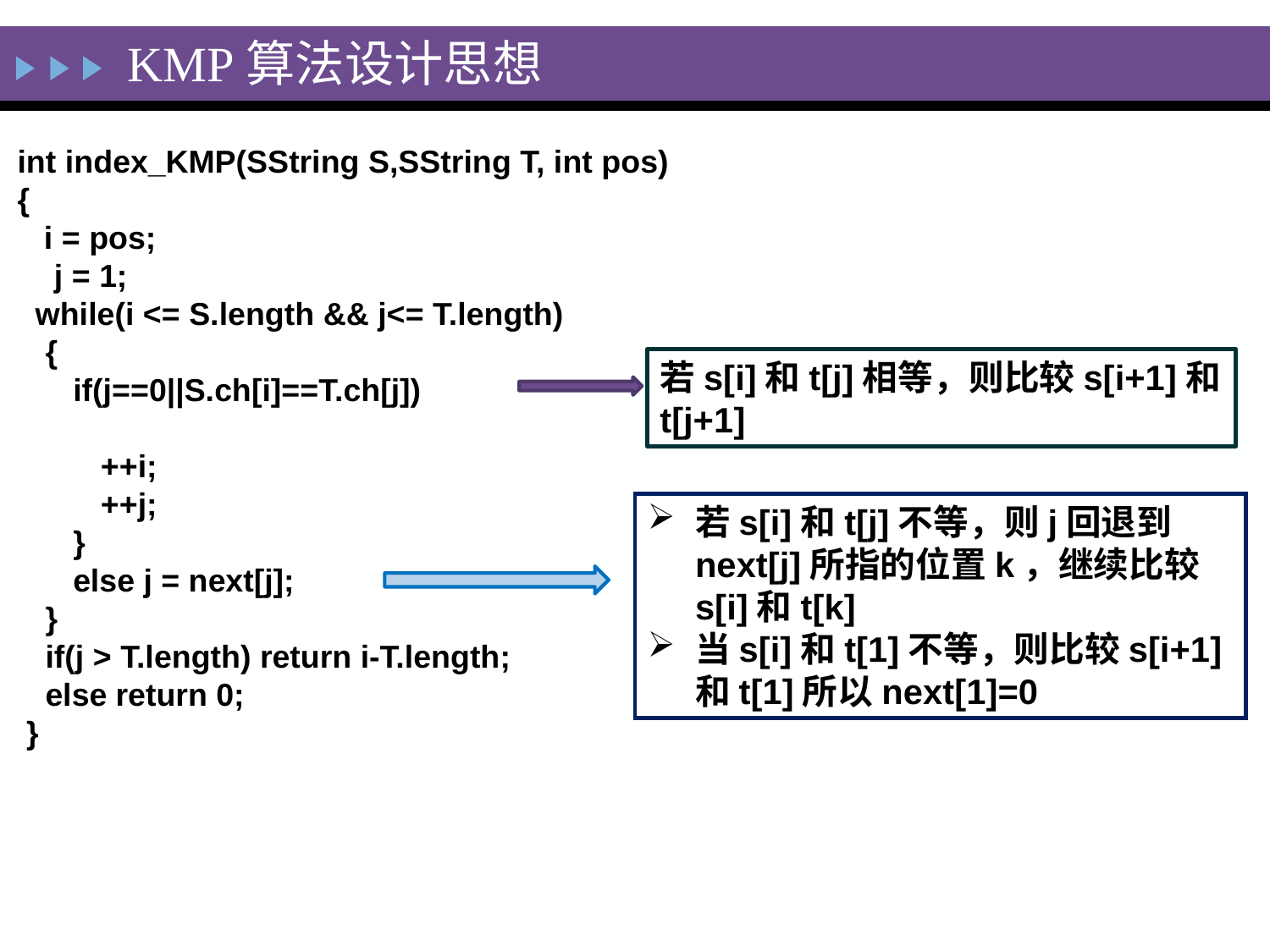

KMP算法设计思想
int index_KMP(SString S,SString T, int pos)
{
   i = pos;
 j = 1;
  while(i <= S.length && j<= T.length)
{
if(j==0||S.ch[i]==T.ch[j])

++i;
++j;
}
else j = next[j];
}
if(j > T.length) return i-T.length;
else return 0;
 }
若s[i]和t[j]相等，则比较s[i+1]和t[j+1]

若s[i]和t[j]不等，则j回退到next[j]所指的位置k，继续比较s[i]和t[k]
当s[i]和t[1]不等，则比较s[i+1]和t[1]所以next[1]=0